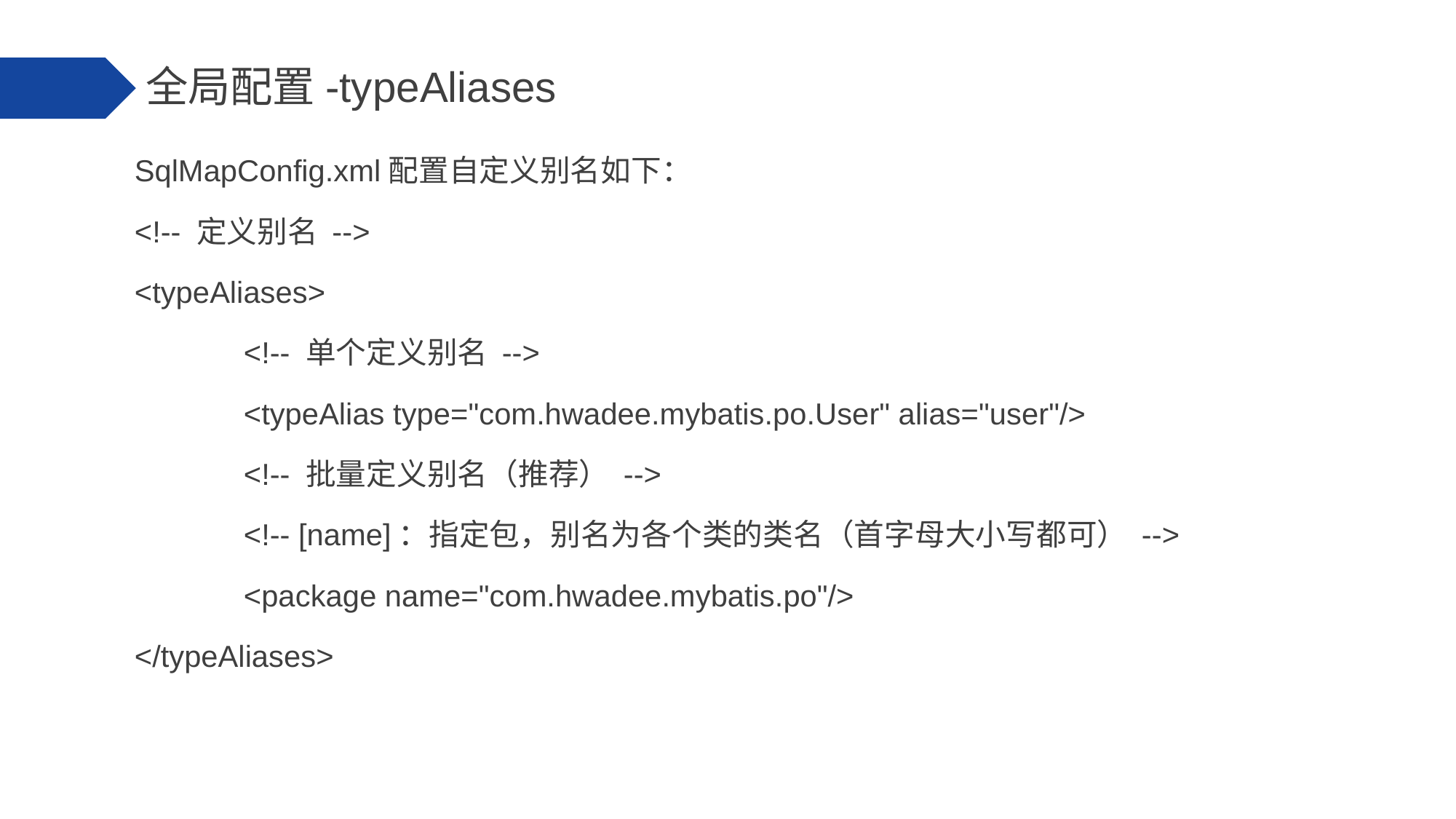

全局配置-typeAliases
SqlMapConfig.xml配置自定义别名如下：
<!-- 定义别名 -->
<typeAliases>
	<!-- 单个定义别名 -->
	<typeAlias type="com.hwadee.mybatis.po.User" alias="user"/>
	<!-- 批量定义别名（推荐） -->
	<!-- [name]：指定包，别名为各个类的类名（首字母大小写都可） -->
	<package name="com.hwadee.mybatis.po"/>
</typeAliases>